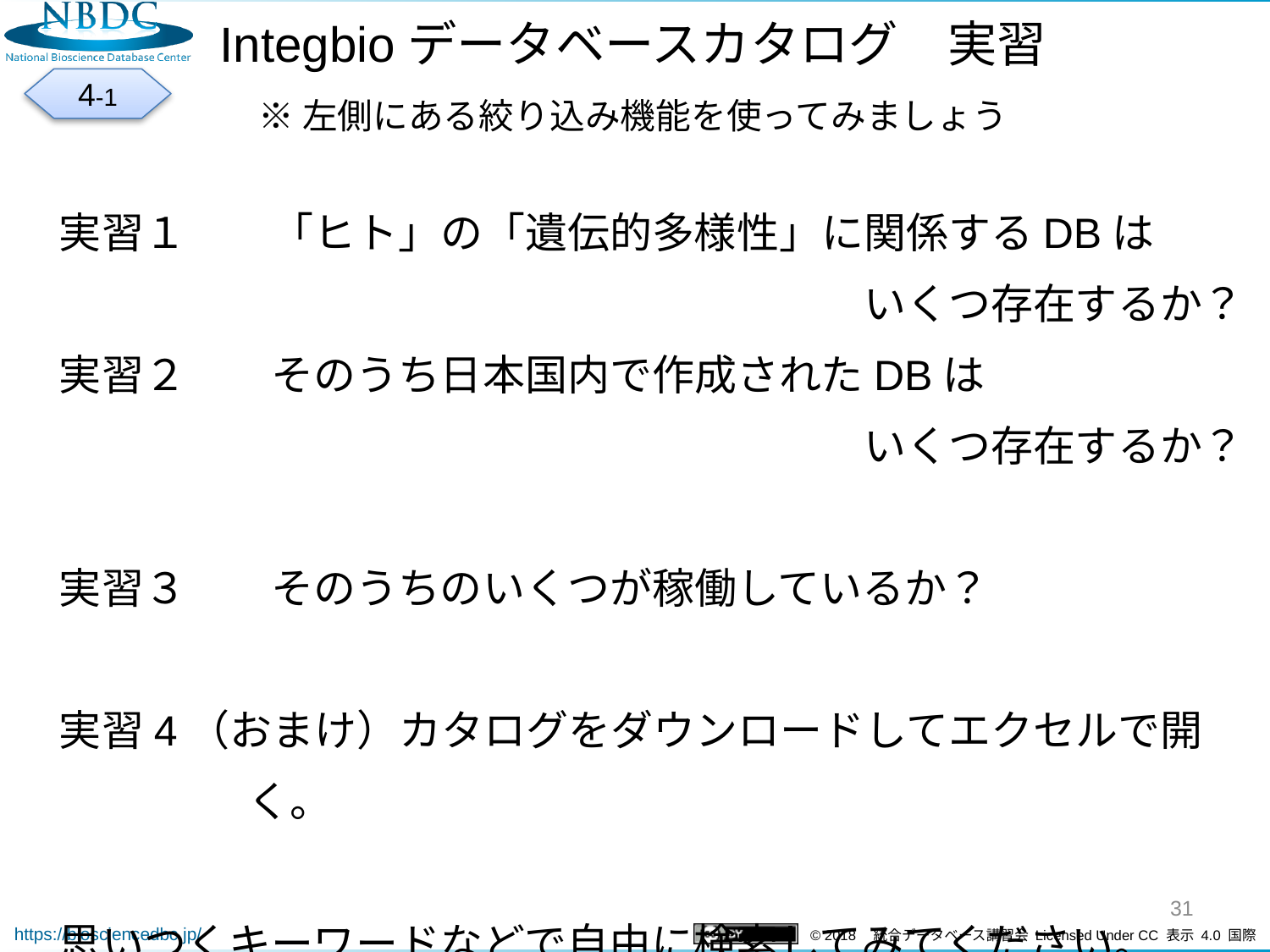

Integbioデータベースカタログ　実習

※左側にある絞り込み機能を使ってみましょう
4-1
実習１　　「ヒト」の「遺伝的多様性」に関係するDBは
　　　　　　　　　　　　　　　　　　　いくつ存在するか？
実習２　　そのうち日本国内で作成されたDBは
　　　　　　　　　　　　　　　　　　　いくつ存在するか？
実習３　　そのうちのいくつが稼働しているか？

実習4（おまけ）カタログをダウンロードしてエクセルで開く。

思いつくキーワードなどで自由に検索してみてください。
31